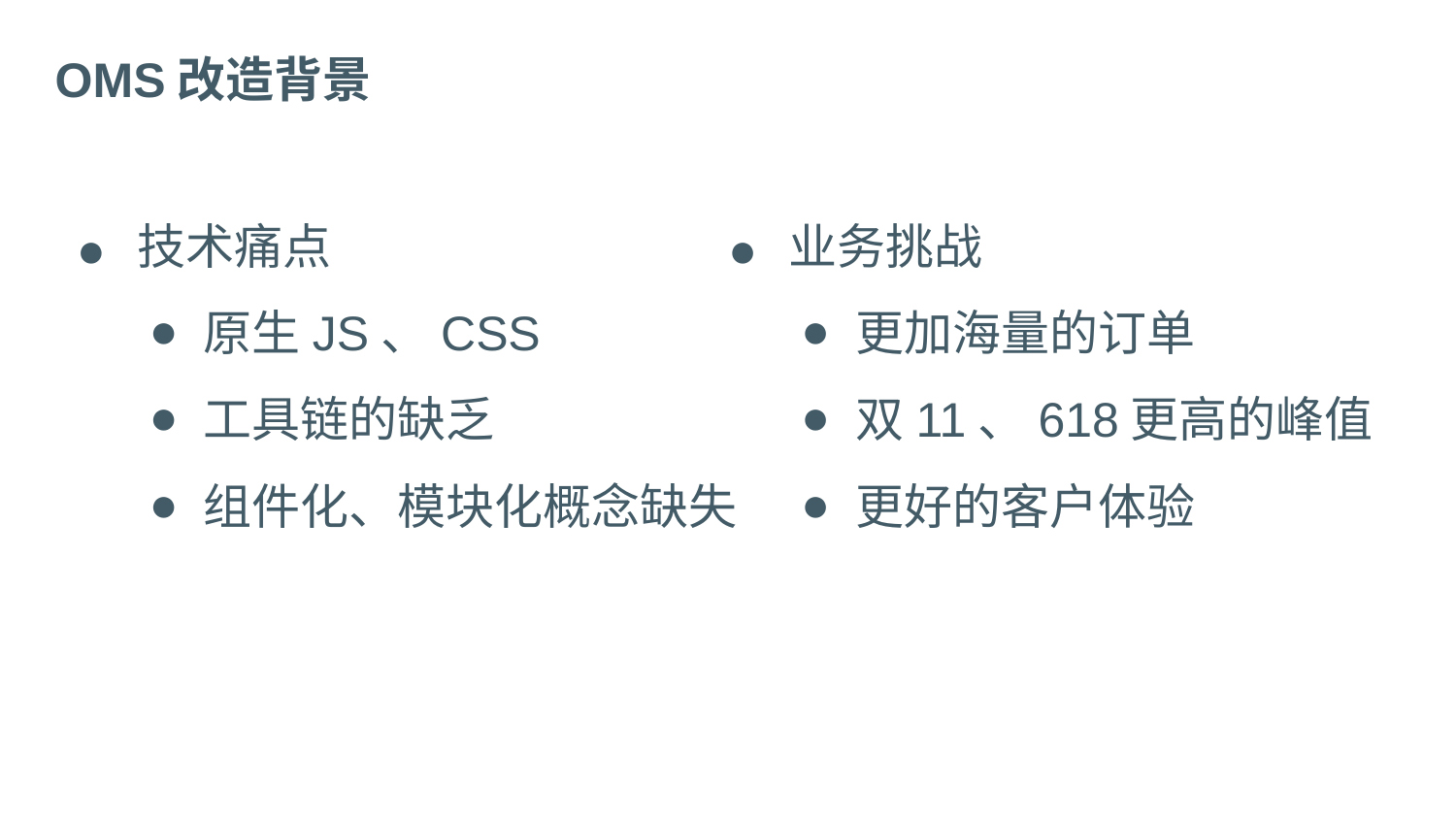

OMS改造背景
技术痛点
原生JS、CSS
工具链的缺乏
组件化、模块化概念缺失

业务挑战
更加海量的订单
双11、618更高的峰值
更好的客户体验